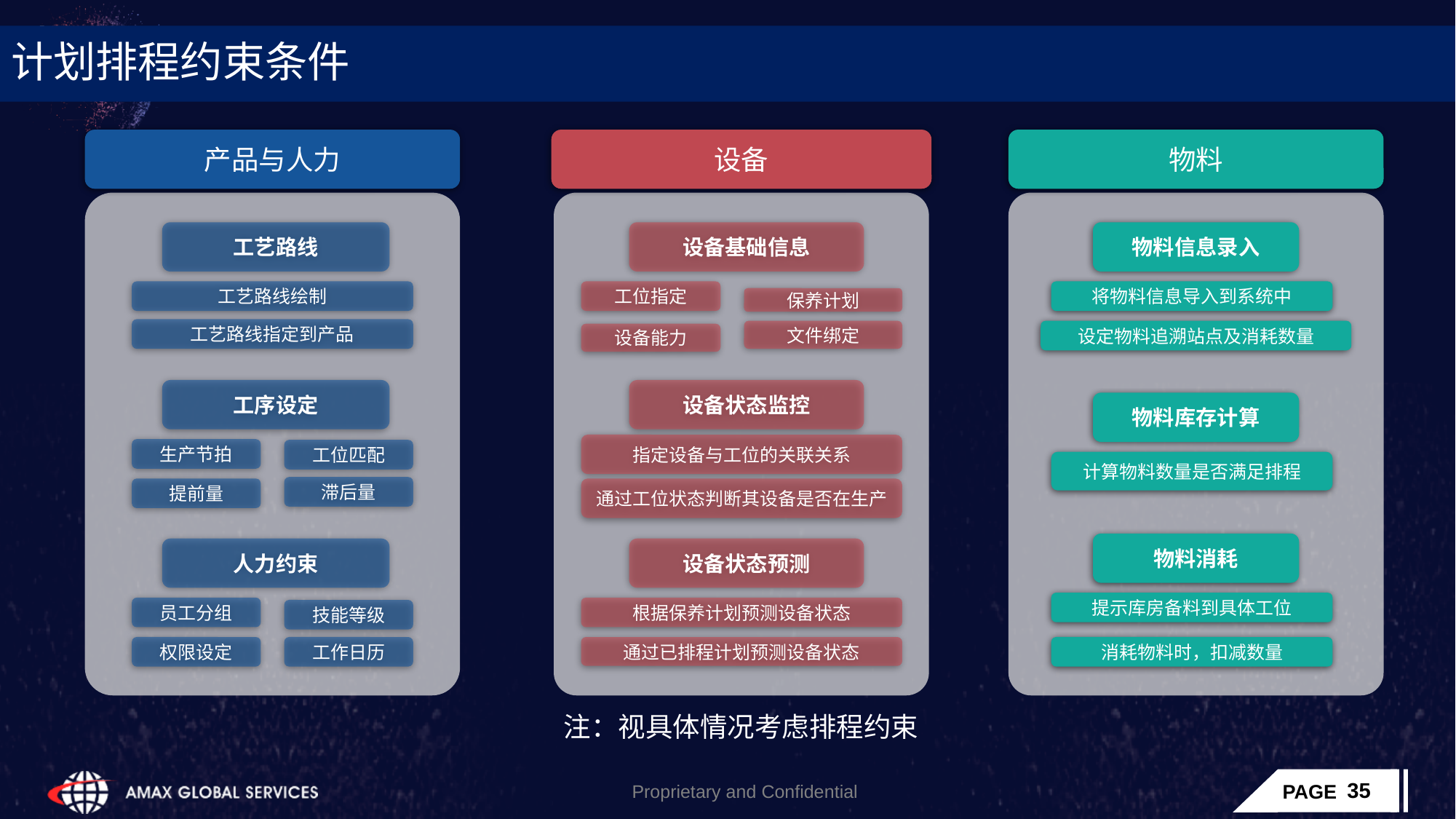

# 计划排程约束条件
产品与人力
设备
物料

工艺路线
设备基础信息
物料信息录入
工艺路线绘制
工位指定
将物料信息导入到系统中
保养计划
工艺路线指定到产品
文件绑定
设定物料追溯站点及消耗数量
设备能力
工序设定
设备状态监控
物料库存计算
指定设备与工位的关联关系
生产节拍
工位匹配
计算物料数量是否满足排程
滞后量
提前量
通过工位状态判断其设备是否在生产
物料消耗
人力约束
设备状态预测
提示库房备料到具体工位
员工分组
根据保养计划预测设备状态
技能等级
权限设定
工作日历
消耗物料时，扣减数量
通过已排程计划预测设备状态
注：视具体情况考虑排程约束